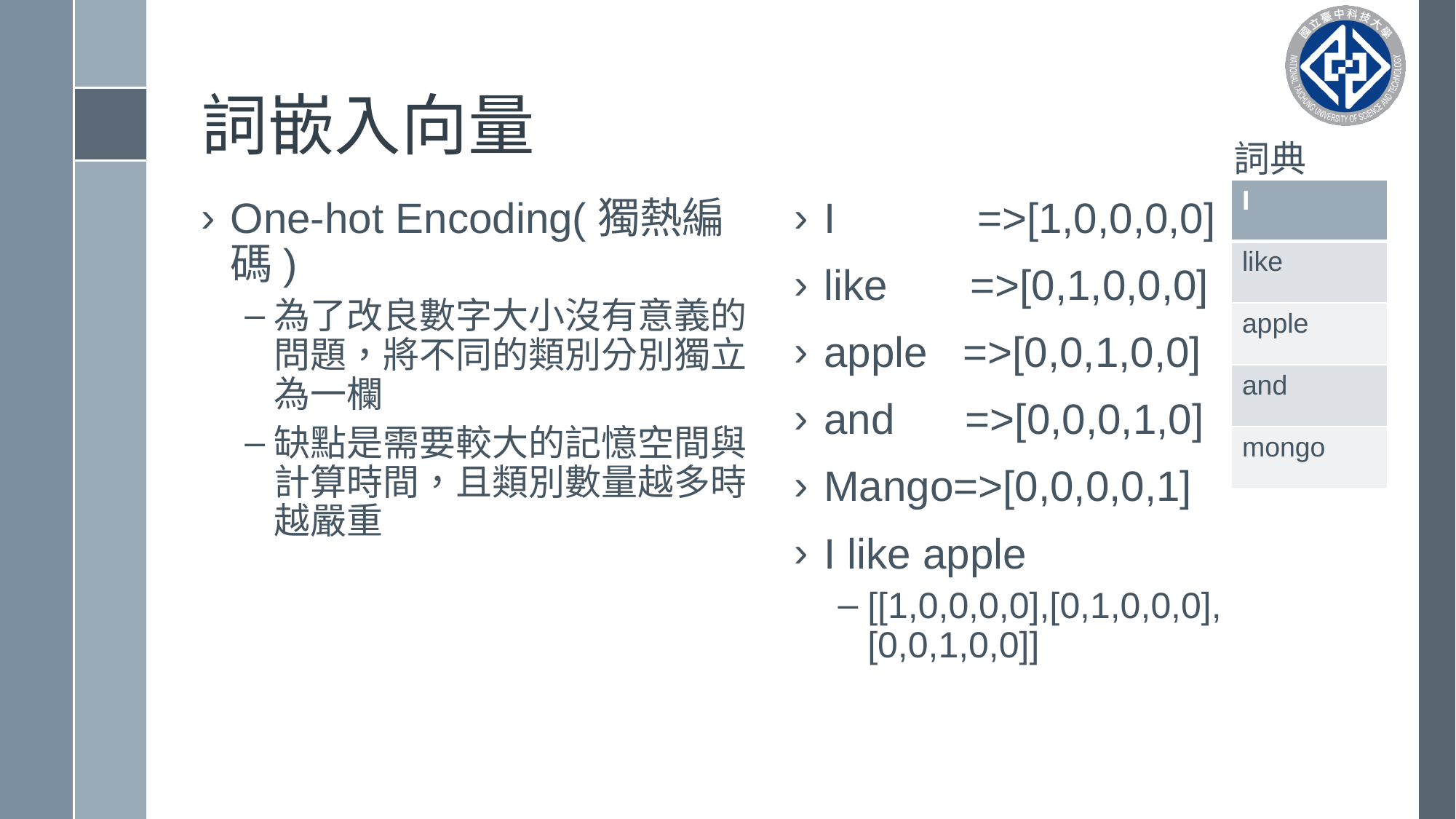

# 詞嵌入向量
詞典
| I |
| --- |
| like |
| apple |
| and |
| mongo |
One-hot Encoding(獨熱編碼)
為了改良數字大小沒有意義的問題，將不同的類別分別獨立為一欄
缺點是需要較大的記憶空間與計算時間，且類別數量越多時越嚴重

I            =>[1,0,0,0,0]
like       =>[0,1,0,0,0]
apple   =>[0,0,1,0,0]
and      =>[0,0,0,1,0]
Mango=>[0,0,0,0,1]
I like apple
[[1,0,0,0,0],[0,1,0,0,0],[0,0,1,0,0]]